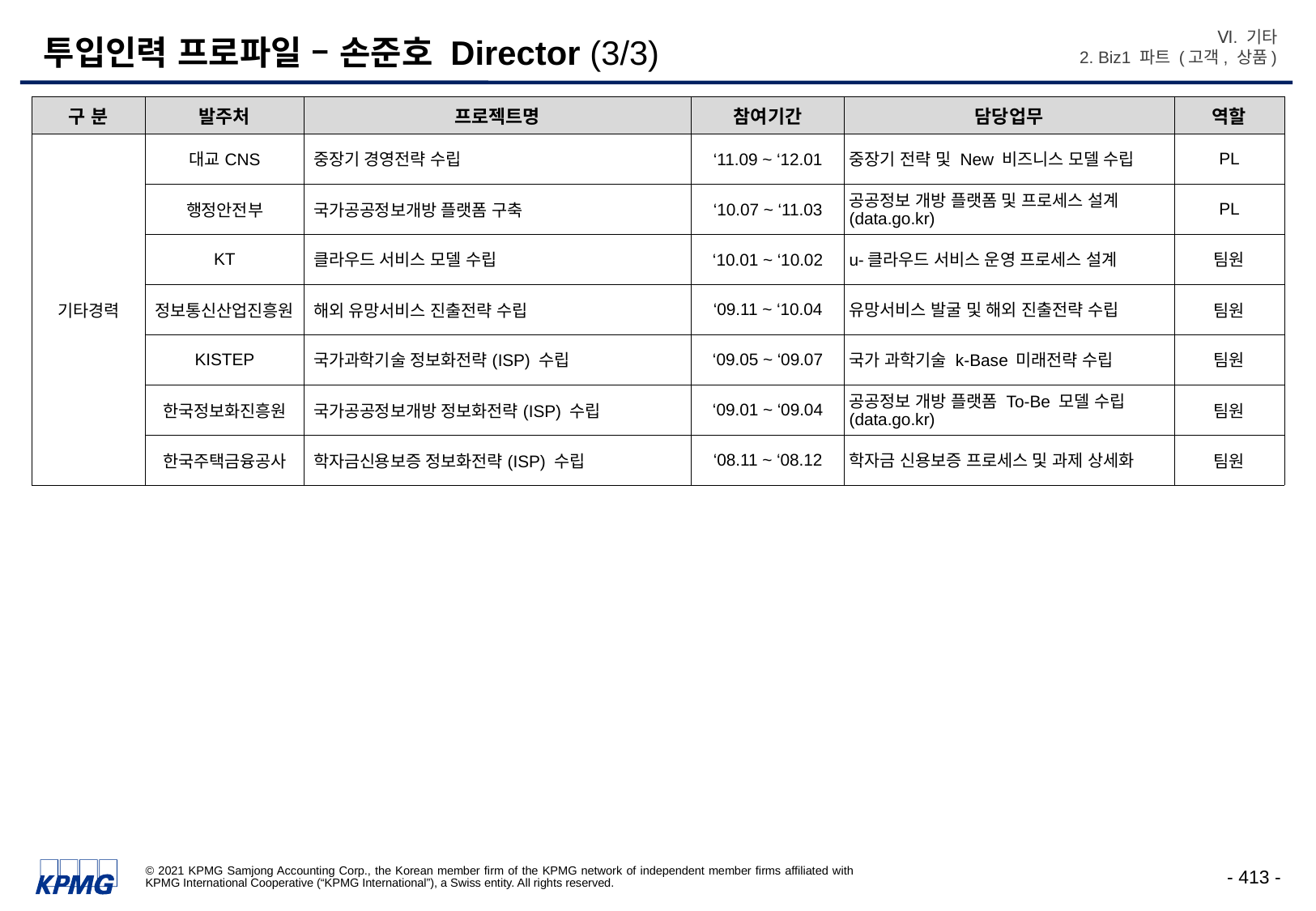

Ⅵ. 기타
2. Biz1 파트 (고객, 상품)
# 투입인력 프로파일 – 손준호 Director (3/3)
| 구 분 | 발주처 | 프로젝트명 | 참여기간 | 담당업무 | 역할 |
| --- | --- | --- | --- | --- | --- |
| 기타경력 | 대교CNS | 중장기 경영전략 수립 | ‘11.09 ~ ‘12.01 | 중장기 전략 및 New 비즈니스 모델 수립 | PL |
|  | 행정안전부 | 국가공공정보개방 플랫폼 구축 | ‘10.07 ~ ‘11.03 | 공공정보 개방 플랫폼 및 프로세스 설계 (data.go.kr) | PL |
|  | KT | 클라우드 서비스 모델 수립 | ‘10.01 ~ ‘10.02 | u-클라우드 서비스 운영 프로세스 설계 | 팀원 |
|  | 정보통신산업진흥원 | 해외 유망서비스 진출전략 수립 | ‘09.11 ~ ‘10.04 | 유망서비스 발굴 및 해외 진출전략 수립 | 팀원 |
|  | KISTEP | 국가과학기술 정보화전략(ISP) 수립 | ‘09.05 ~ ‘09.07 | 국가 과학기술 k-Base 미래전략 수립 | 팀원 |
|  | 한국정보화진흥원 | 국가공공정보개방 정보화전략(ISP) 수립 | ‘09.01 ~ ‘09.04 | 공공정보 개방 플랫폼 To-Be 모델 수립 (data.go.kr) | 팀원 |
|  | 한국주택금융공사 | 학자금신용보증 정보화전략(ISP) 수립 | ‘08.11 ~ ‘08.12 | 학자금 신용보증 프로세스 및 과제 상세화 | 팀원 |